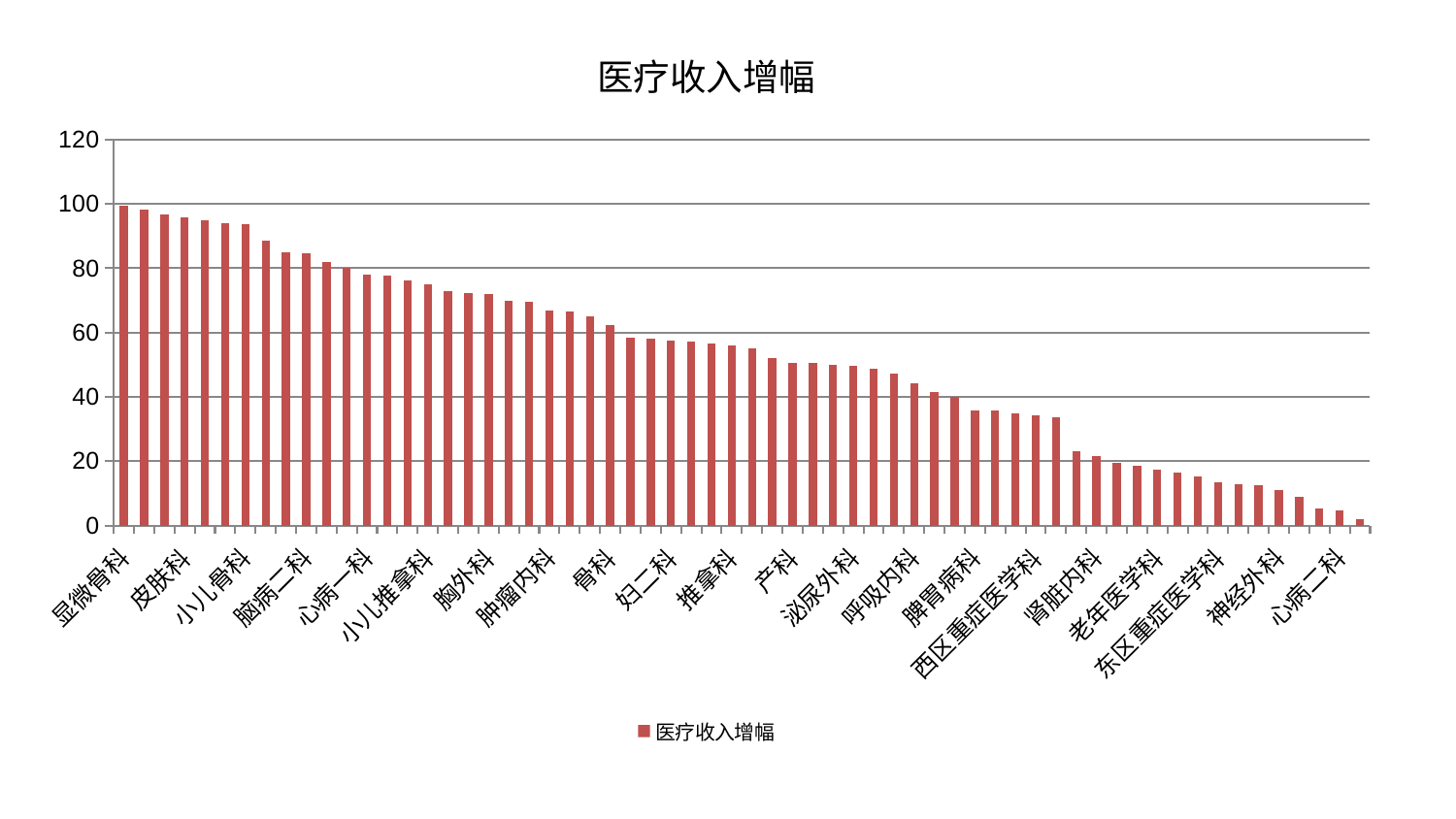

### Chart: 医疗收入增幅

| Category | 医疗收入增幅 |
|---|---|
| 显微骨科 | 99.53530765597772 |
| 耳鼻喉科 | 98.17909553777508 |
| 东区肾病科 | 96.62405676200862 |
| 皮肤科 | 95.91943289325438 |
| 眼科 | 95.0106593044434 |
| 关节骨科 | 93.88658234123668 |
| 小儿骨科 | 93.66302327563605 |
| 脾胃科消化科合并 | 88.5346355620906 |
| 口腔科 | 85.09168527048787 |
| 脑病二科 | 84.50297814568933 |
| 男科 | 81.92455012815556 |
| 心病三科 | 80.23035652233989 |
| 心病一科 | 78.03734501745738 |
| 康复科 | 77.77499401674729 |
| 治未病中心 | 76.10600145188738 |
| 小儿推拿科 | 74.88105353517815 |
| 心病四科 | 72.96471527188876 |
| 脊柱骨科 | 72.3736974268845 |
| 胸外科 | 71.89441867471298 |
| 综合内科 | 69.90875042978206 |
| 内分泌科 | 69.61356645413035 |
| 肿瘤内科 | 66.9239980013876 |
| 脑病三科 | 66.51752497361511 |
| 乳腺甲状腺外科 | 65.0958452506047 |
| 骨科 | 62.29394498492449 |
| 普通外科 | 58.474199341370706 |
| 微创骨科 | 58.02959592723245 |
| 妇二科 | 57.57120523975323 |
| 医院 | 57.23681942984975 |
| 美容皮肤科 | 56.712037059626105 |
| 推拿科 | 56.069898426958595 |
| 肾病科 | 55.102574257350234 |
| 周围血管科 | 52.225287632762594 |
| 产科 | 50.511391760820445 |
| 心血管内科 | 50.46121832914261 |
| 运动损伤骨科 | 50.05641536887522 |
| 泌尿外科 | 49.62987339443199 |
| 肝病科 | 48.75529182239278 |
| 肝胆外科 | 47.10358783609727 |
| 呼吸内科 | 44.25142804193109 |
| 中医经典科 | 41.4879242203682 |
| 血液科 | 40.00937994992433 |
| 脾胃病科 | 35.78424250730596 |
| 重症医学科 | 35.76126428926083 |
| 创伤骨科 | 34.80052884028149 |
| 西区重症医学科 | 34.20801773201818 |
| 妇科妇二科合并 | 33.630814561170055 |
| 身心医学科 | 23.014438575589203 |
| 肾脏内科 | 21.703348061793793 |
| 消化内科 | 19.396806284356515 |
| 中医外治中心 | 18.496694928566004 |
| 老年医学科 | 17.477506312715228 |
| 针灸科 | 16.36406460483597 |
| 妇科 | 15.127285222604181 |
| 东区重症医学科 | 13.48293494017696 |
| 神经内科 | 12.950565335405129 |
| 脑病一科 | 12.649052424390405 |
| 神经外科 | 11.017552495337956 |
| 风湿病科 | 8.994428273417011 |
| 儿科 | 5.249456167291799 |
| 心病二科 | 4.5889233465025825 |
| 肛肠科 | 1.8176939591257657 |
228